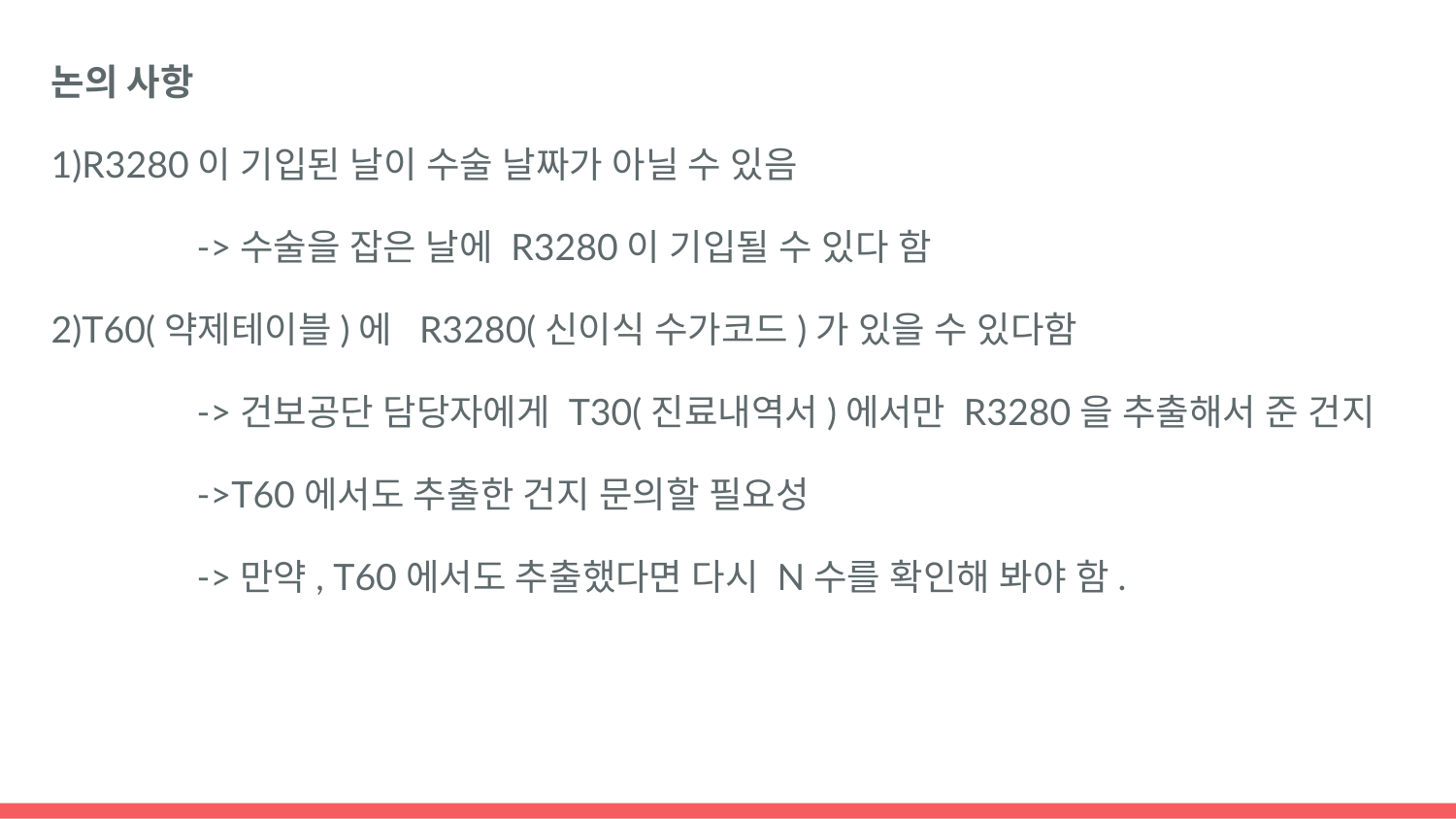

논의 사항
1)R3280이 기입된 날이 수술 날짜가 아닐 수 있음
	->수술을 잡은 날에 R3280이 기입될 수 있다 함
2)T60(약제테이블)에  R3280(신이식 수가코드)가 있을 수 있다함
	->건보공단 담당자에게 T30(진료내역서)에서만 R3280을 추출해서 준 건지
	->T60에서도 추출한 건지 문의할 필요성
	->만약, T60에서도 추출했다면 다시 N수를 확인해 봐야 함.